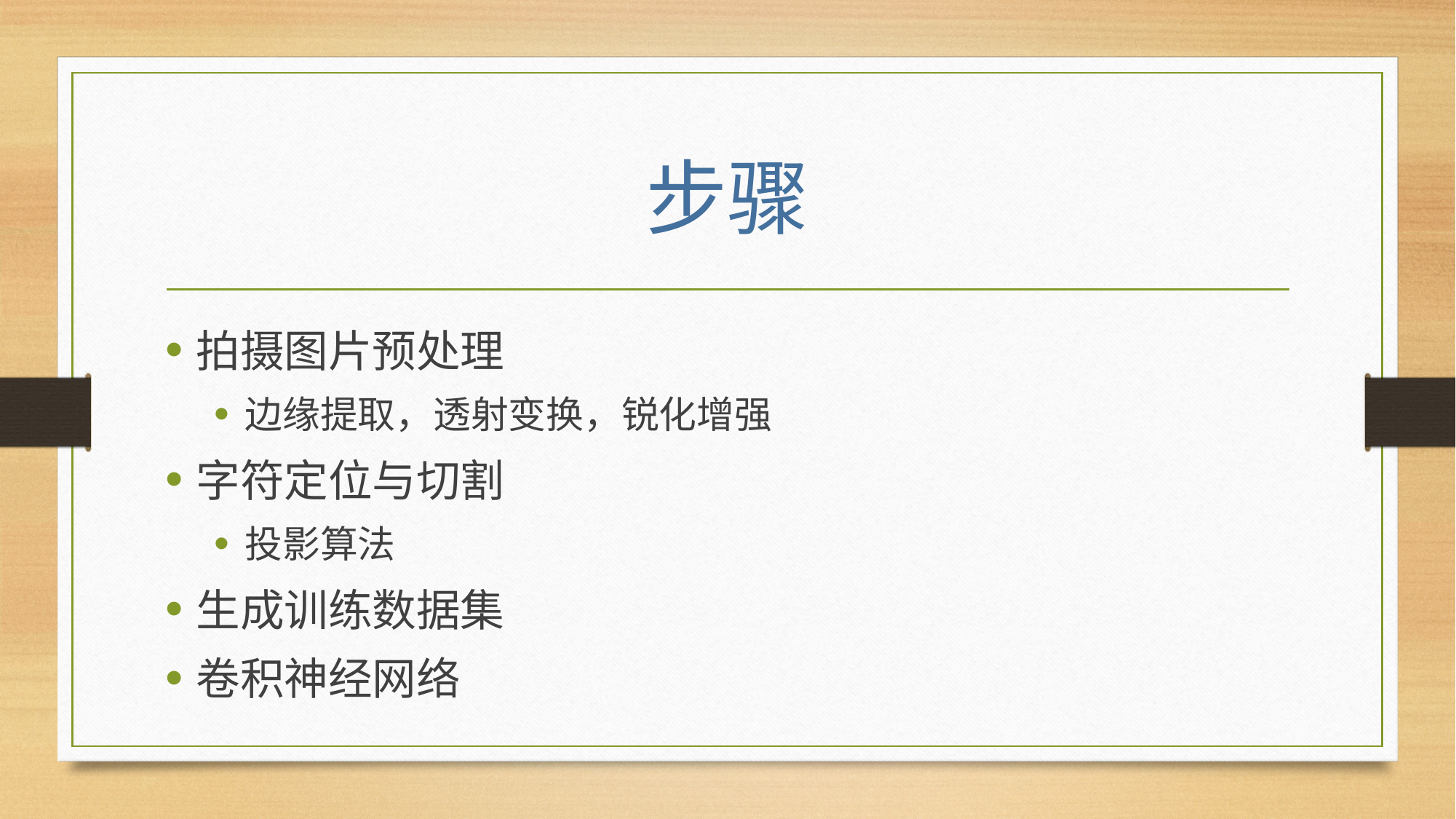

# 步骤
拍摄图片预处理
边缘提取，透射变换，锐化增强
字符定位与切割
投影算法
生成训练数据集
卷积神经网络